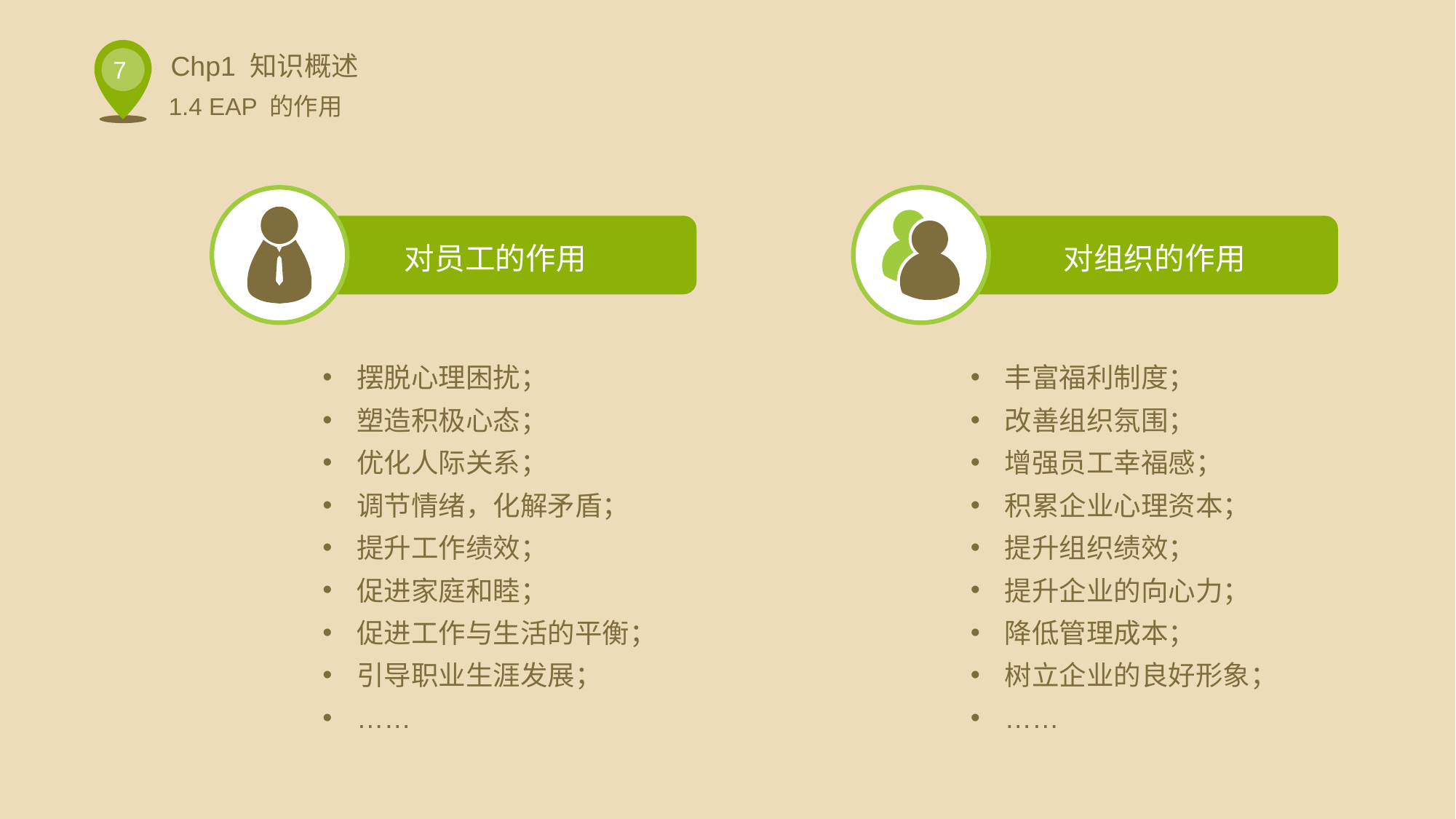

1.4 EAP 的作用

对员工的作用
对组织的作用
摆脱心理困扰；
塑造积极心态；
优化人际关系；
调节情绪，化解矛盾；
提升工作绩效；
促进家庭和睦；
促进工作与生活的平衡；
引导职业生涯发展；
……
丰富福利制度；
改善组织氛围；
增强员工幸福感；
积累企业心理资本；
提升组织绩效；
提升企业的向心力；
降低管理成本；
树立企业的良好形象；
……